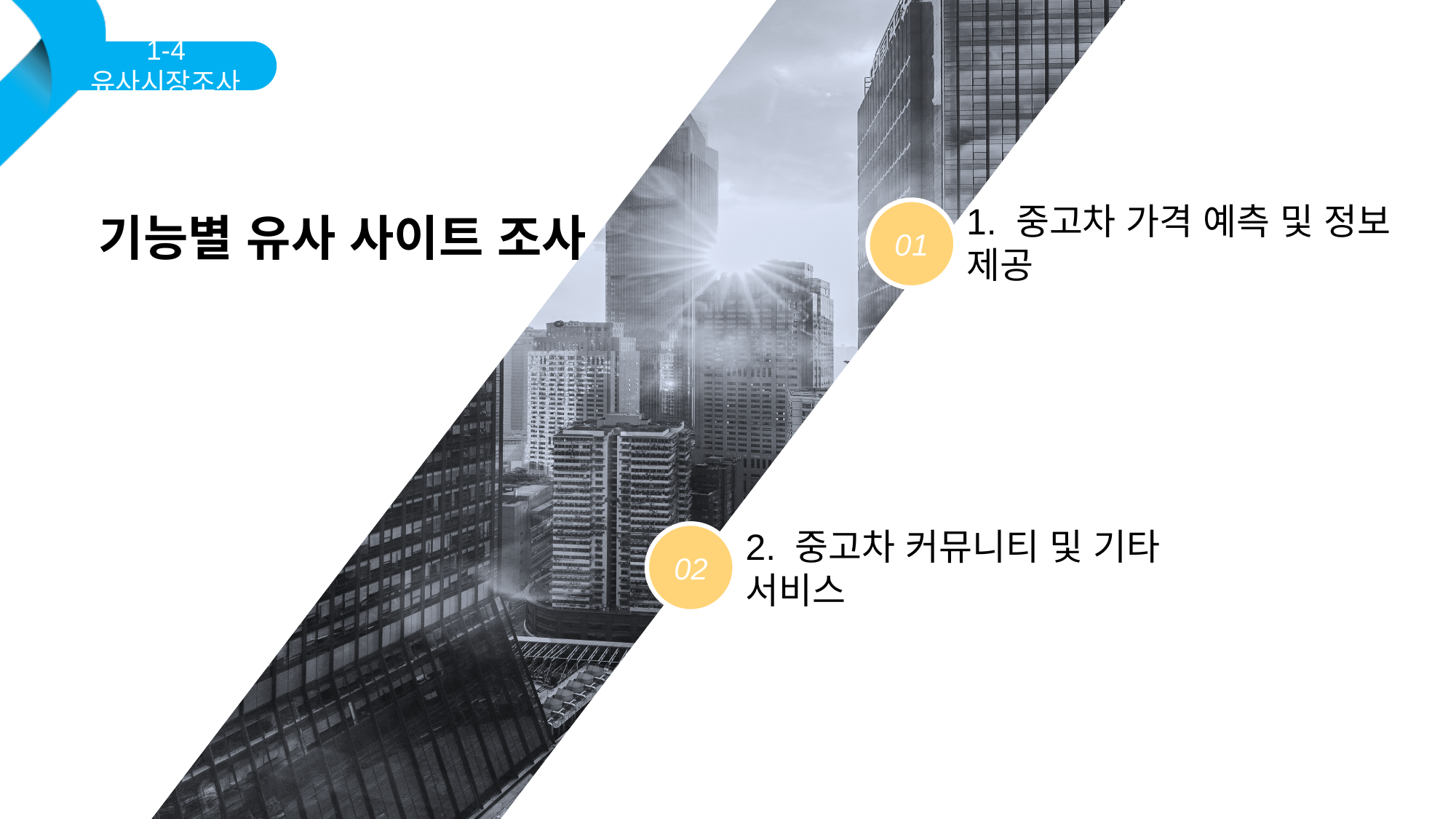

1-4 유사시장조사
기능별 유사 사이트 조사
0 1
1. 중고차 가격 예측 및 정보 제공
 02
2. 중고차 커뮤니티 및 기타 서비스